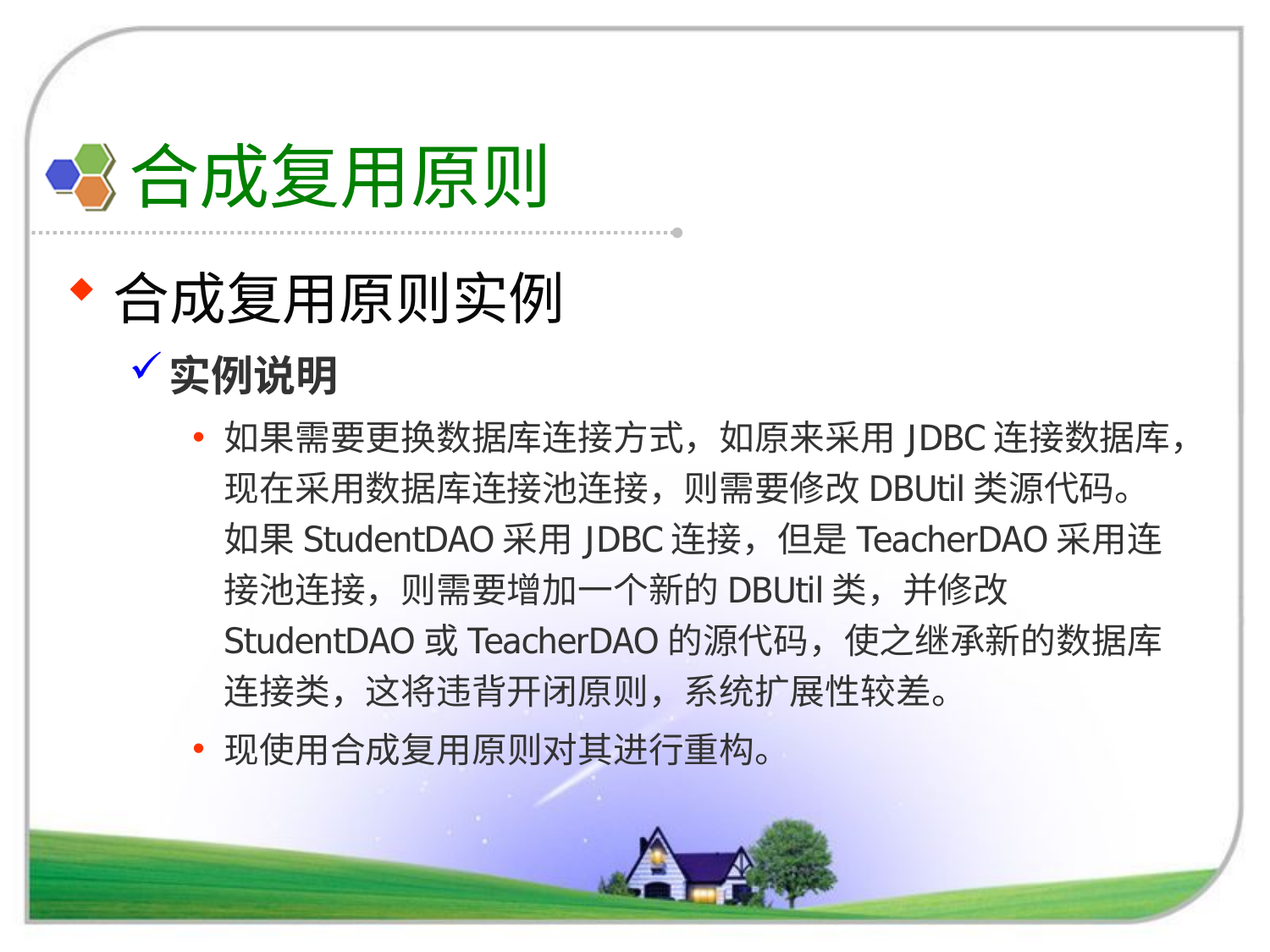

# 合成复用原则
合成复用原则实例
实例说明
如果需要更换数据库连接方式，如原来采用JDBC连接数据库，现在采用数据库连接池连接，则需要修改DBUtil类源代码。如果StudentDAO采用JDBC连接，但是TeacherDAO采用连接池连接，则需要增加一个新的DBUtil类，并修改StudentDAO或TeacherDAO的源代码，使之继承新的数据库连接类，这将违背开闭原则，系统扩展性较差。
现使用合成复用原则对其进行重构。